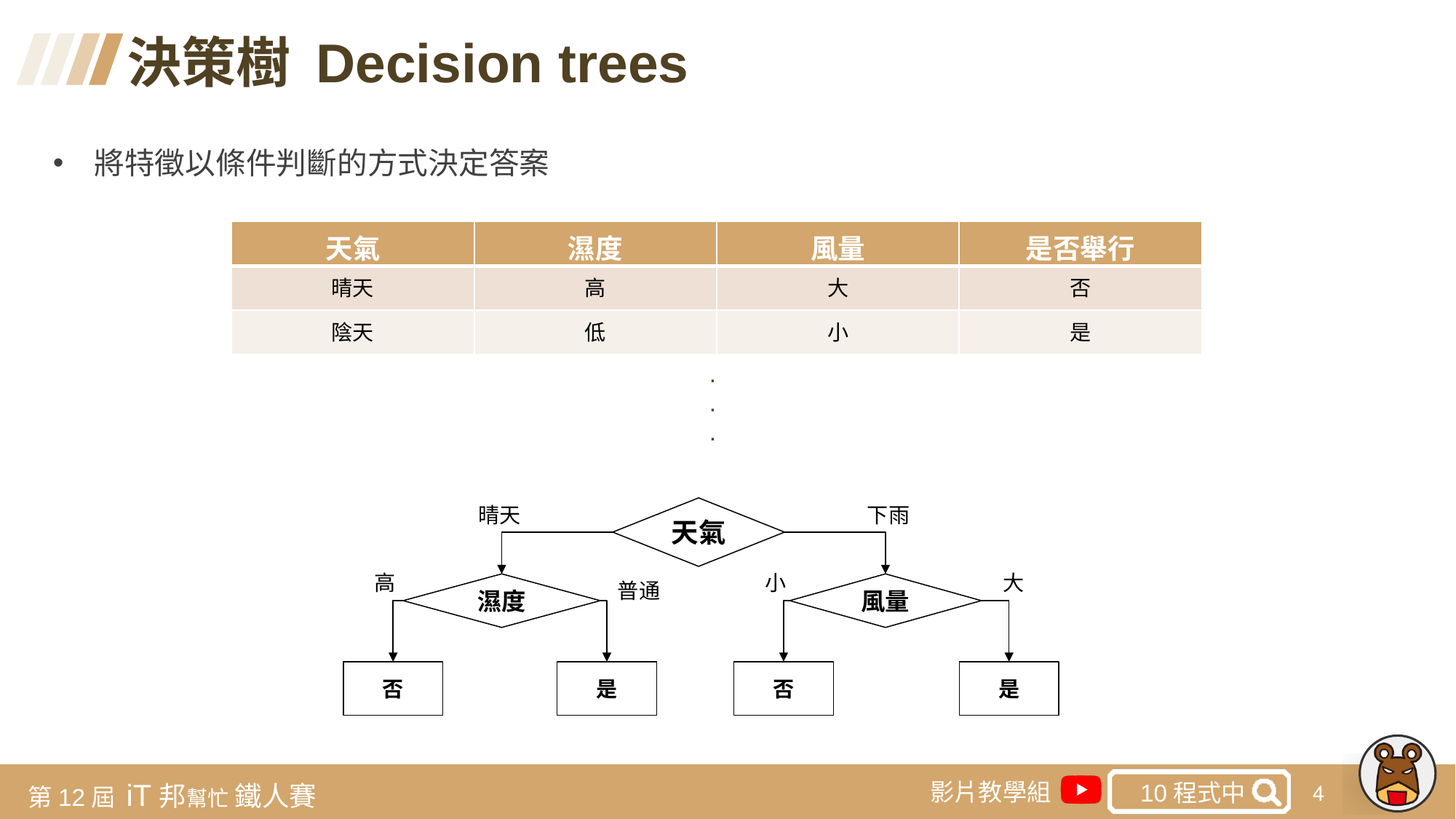

決策樹 Decision trees
將特徵以條件判斷的方式決定答案
| 天氣 | 濕度 | 風量 | 是否舉行 |
| --- | --- | --- | --- |
| 晴天 | 高 | 大 | 否 |
| 陰天 | 低 | 小 | 是 |
.
.
.
晴天
下雨
天氣
高
小
大
普通
濕度
風量
否
是
否
是